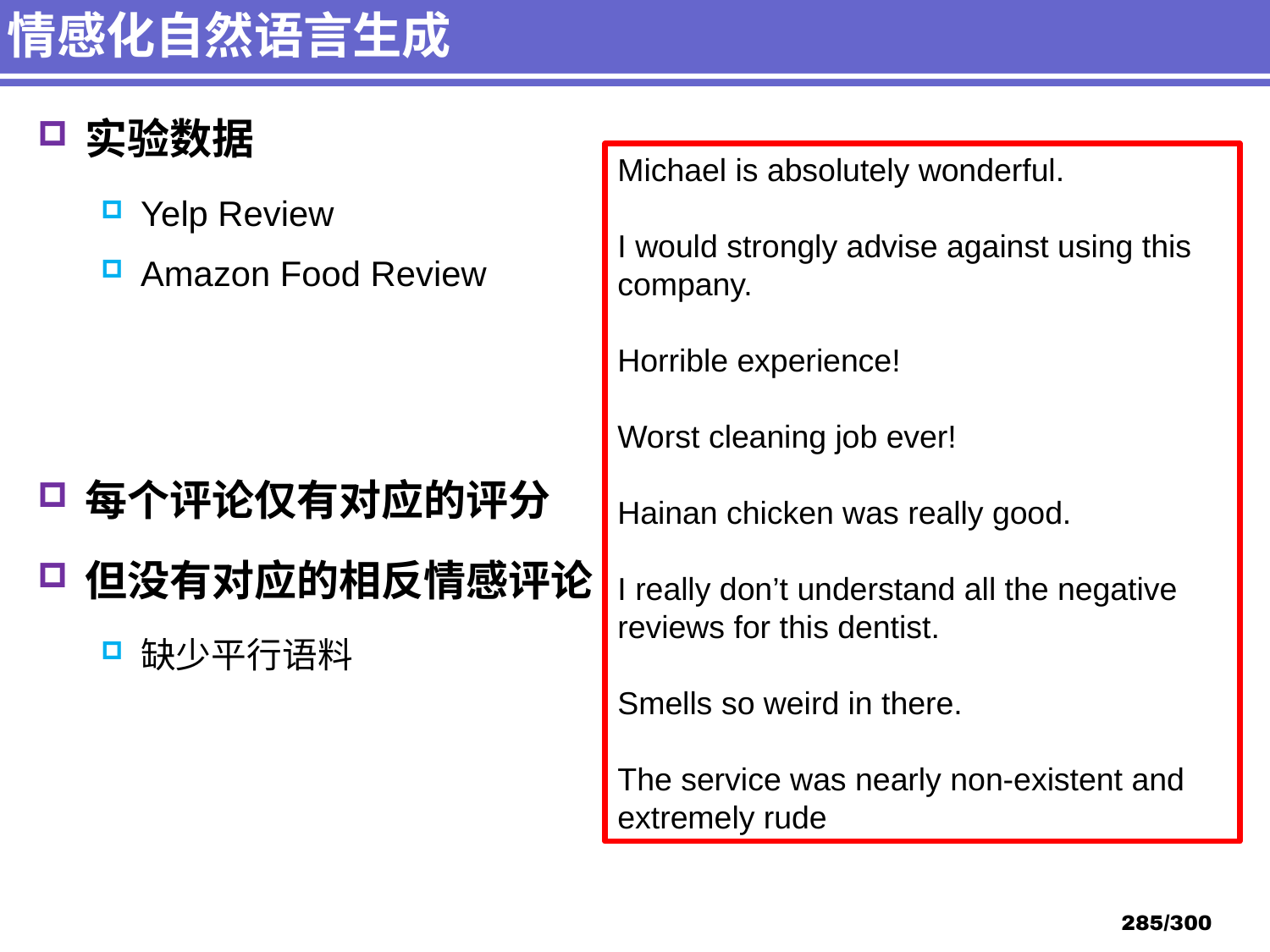

# 情感化自然语言生成
实验数据
Yelp Review
Amazon Food Review

每个评论仅有对应的评分
但没有对应的相反情感评论
缺少平行语料
Michael is absolutely wonderful.

I would strongly advise against using this company.

Horrible experience!

Worst cleaning job ever!

Hainan chicken was really good.

I really don’t understand all the negative reviews for this dentist.

Smells so weird in there.

The service was nearly non-existent and extremely rude
285/300